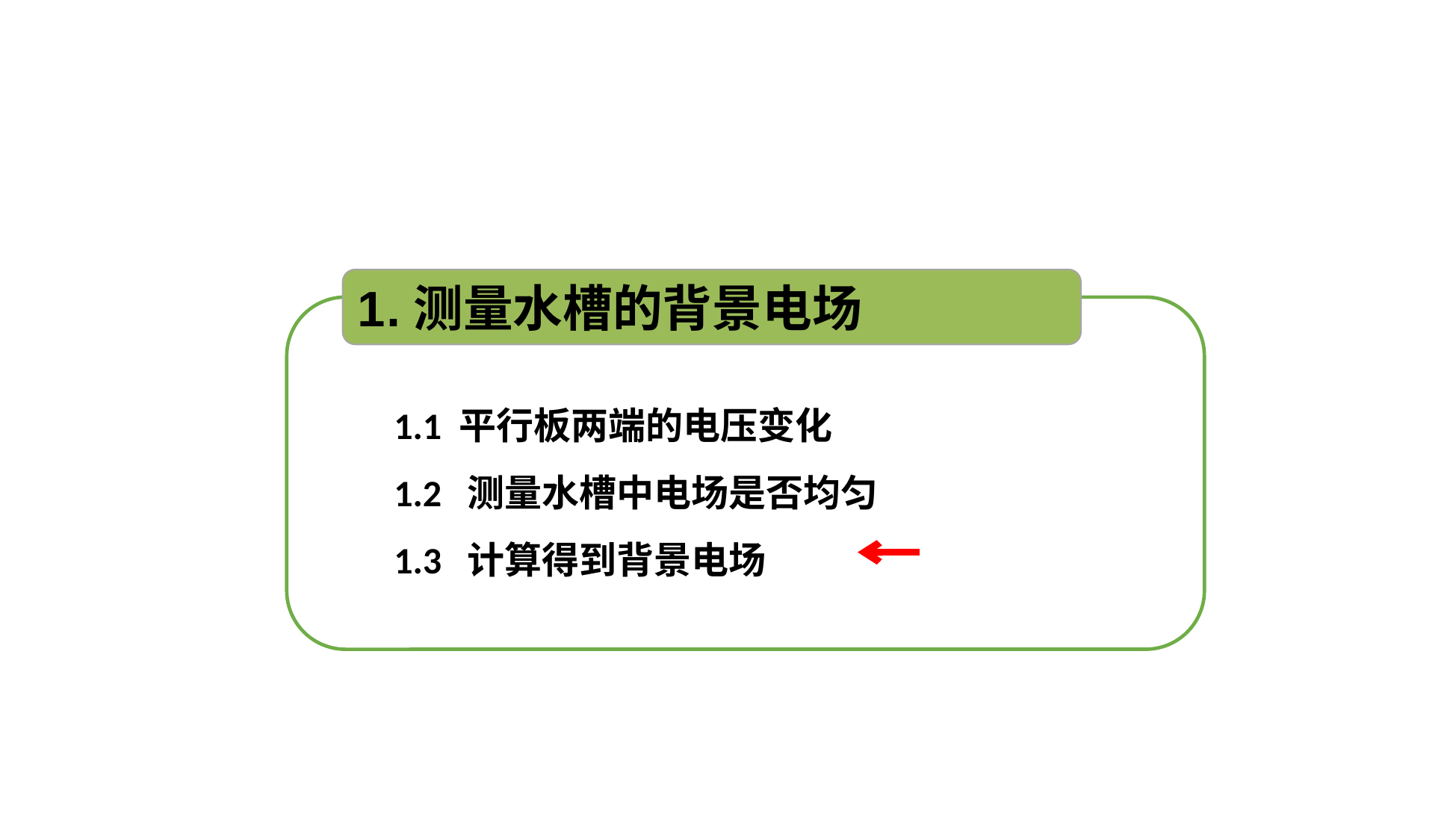

测量水槽的背景电场

1.1 平行板两端的电压变化
1.2  测量水槽中电场是否均匀
1.3  计算得到背景电场